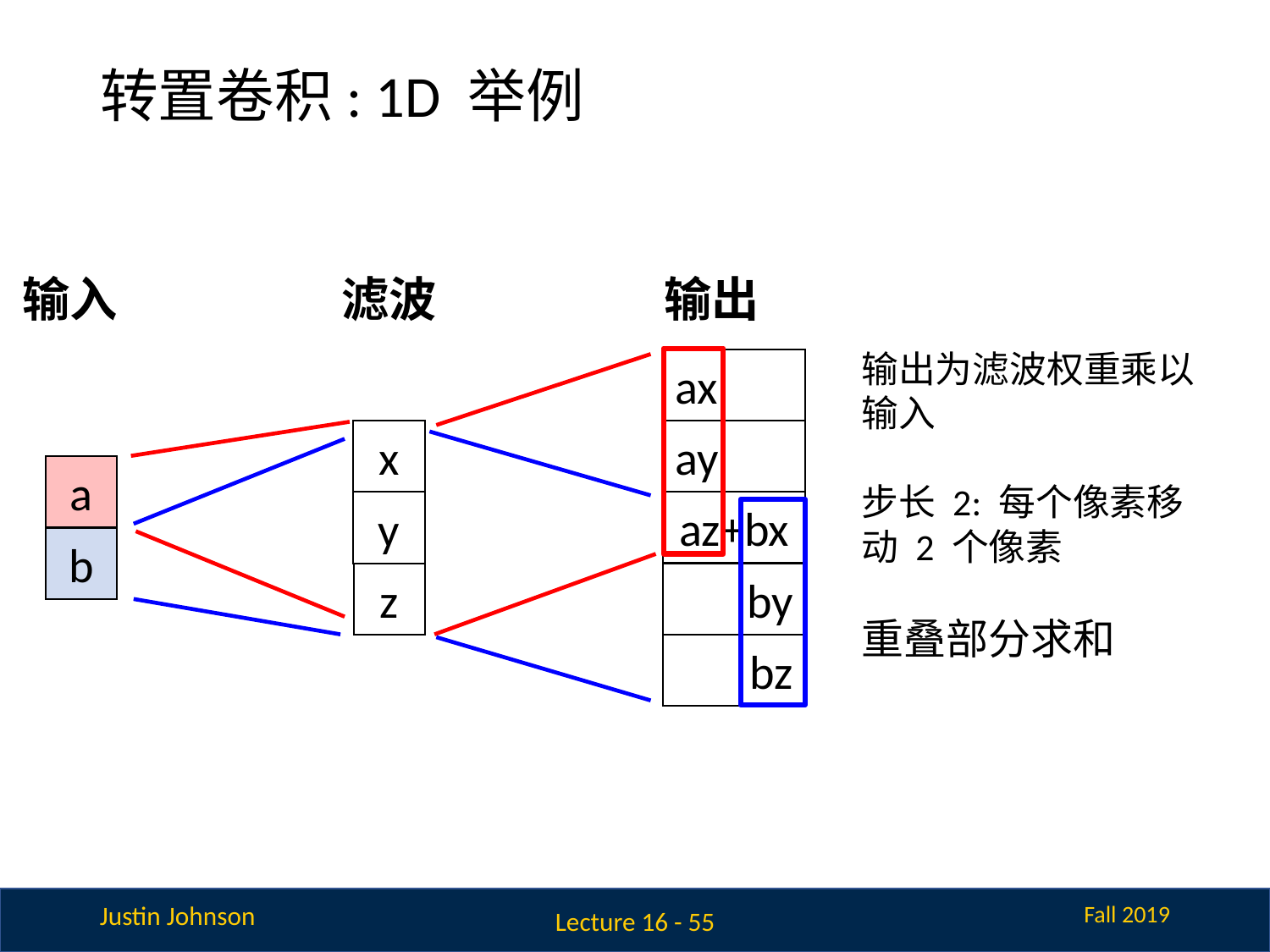

# 转置卷积: 1D 举例
滤波
输出
输入
输出为滤波权重乘以输入

步长 2: 每个像素移动 2 个像素

重叠部分求和

ax
x
ay
a
az+bx
y

b
z
by
bz
Lecture 16 - 55